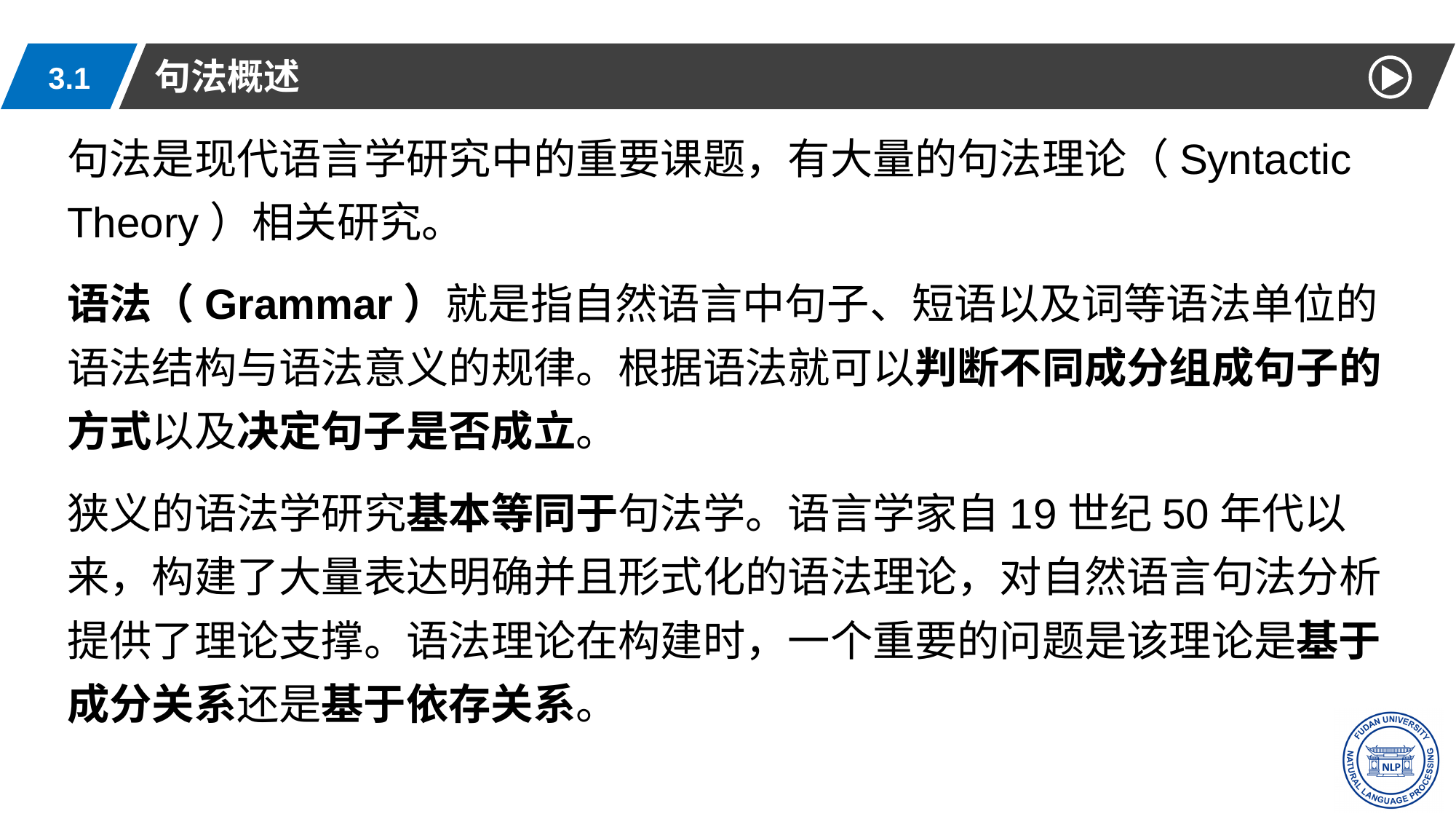

句法概述
3.1

句法是现代语言学研究中的重要课题，有大量的句法理论（Syntactic Theory）相关研究。
语法（Grammar）就是指自然语言中句子、短语以及词等语法单位的语法结构与语法意义的规律。根据语法就可以判断不同成分组成句子的方式以及决定句子是否成立。
狭义的语法学研究基本等同于句法学。语言学家自19世纪50年代以来，构建了大量表达明确并且形式化的语法理论，对自然语言句法分析提供了理论支撑。语法理论在构建时，一个重要的问题是该理论是基于成分关系还是基于依存关系。
5